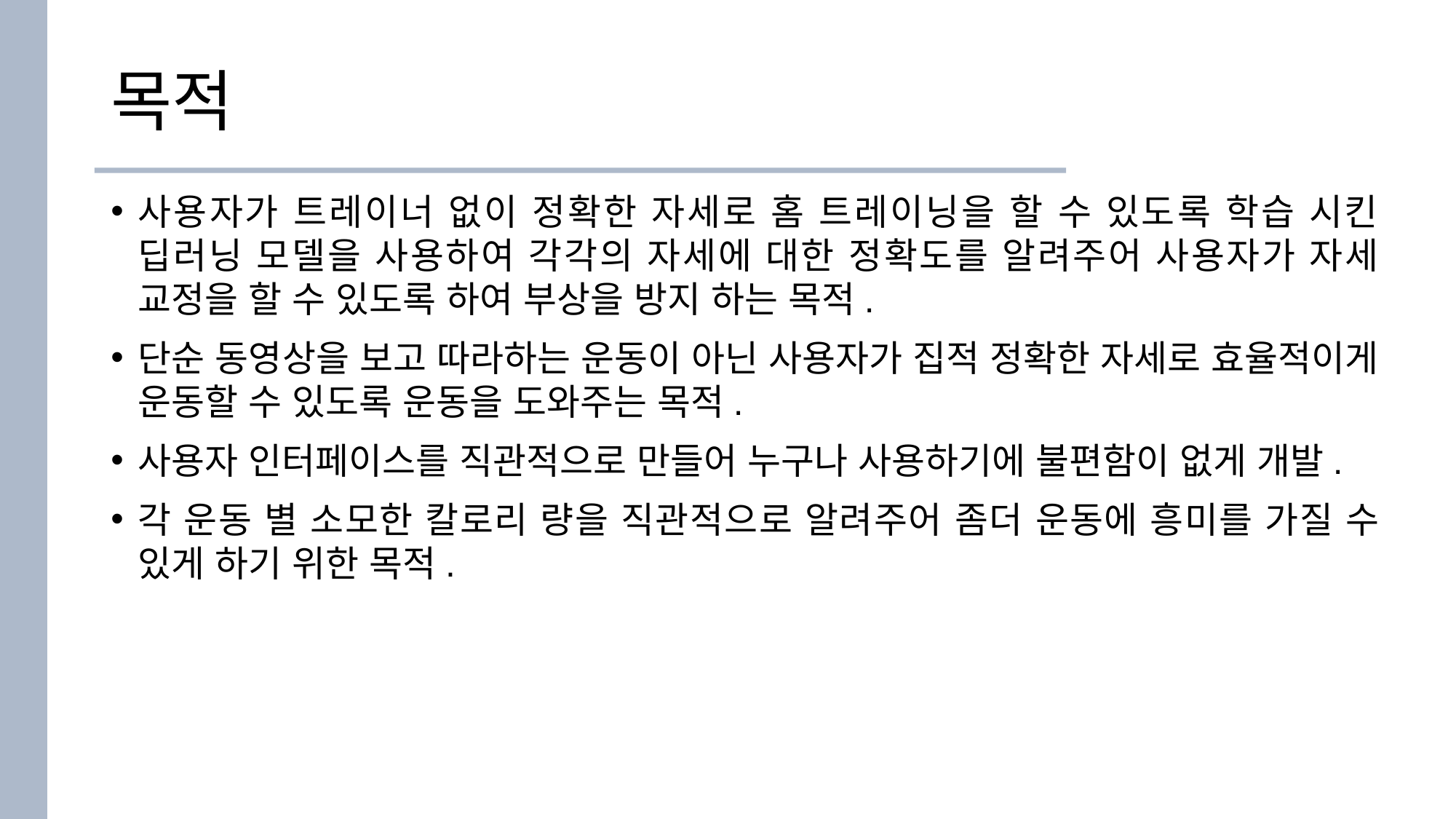

# 목적
사용자가 트레이너 없이 정확한 자세로 홈 트레이닝을 할 수 있도록 학습 시킨 딥러닝 모델을 사용하여 각각의 자세에 대한 정확도를 알려주어 사용자가 자세 교정을 할 수 있도록 하여 부상을 방지 하는 목적.
단순 동영상을 보고 따라하는 운동이 아닌 사용자가 집적 정확한 자세로 효율적이게 운동할 수 있도록 운동을 도와주는 목적.
사용자 인터페이스를 직관적으로 만들어 누구나 사용하기에 불편함이 없게 개발.
각 운동 별 소모한 칼로리 량을 직관적으로 알려주어 좀더 운동에 흥미를 가질 수 있게 하기 위한 목적.